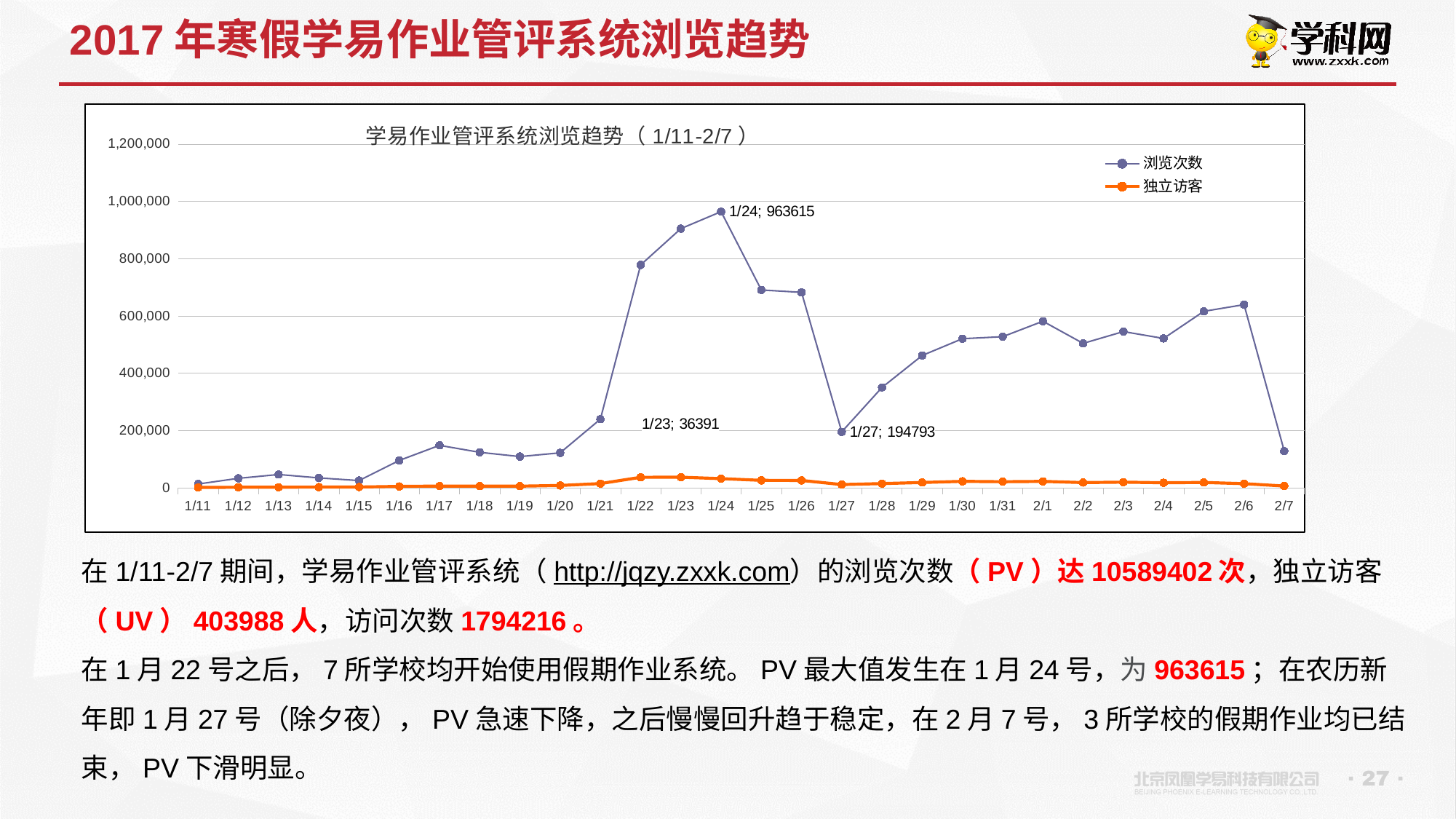

# 2017年寒假学易作业管评系统浏览趋势

### Chart: 学易作业管评系统浏览趋势（1/11-2/7）

| Category | 浏览次数 | 独立访客 |
|---|---|---|
| 42746 | 12842.0 | 696.0 |
| 42747 | 32490.0 | 1217.0 |
| 42748 | 45836.0 | 1524.0 |
| 42749 | 33954.0 | 1827.0 |
| 42750 | 24720.0 | 2196.0 |
| 42751 | 95052.0 | 4364.0 |
| 42752 | 147713.0 | 5466.0 |
| 42753 | 123354.0 | 5253.0 |
| 42754 | 108580.0 | 5185.0 |
| 42755 | 121504.99999999999 | 7612.0 |
| 42756 | 239064.0 | 14274.0 |
| 42757 | 777717.0 | 36152.0 |
| 42758 | 904440.0 | 36391.0 |
| 42759 | 963615.0000000001 | 31410.999999999996 |
| 42760 | 690246.0000000001 | 25446.0 |
| 42761 | 681902.0 | 25185.0 |
| 42762 | 194792.99999999985 | 10794.0 |
| 42763 | 349989.0 | 14221.0 |
| 42764 | 461454.0 | 18084.0 |
| 42765 | 520086.0 | 22052.0 |
| 42766 | 527006.0 | 20741.0 |
| 42767 | 581066.0 | 21984.0 |
| 42768 | 503675.0 | 17797.0 |
| 42769 | 544735.0 | 19193.0 |
| 42770 | 520958.0 | 17100.0 |
| 42771 | 615481.0 | 18133.0 |
| 42772 | 639002.0 | 13969.0 |
| 42773 | 127605.0 | 5597.0 |
在1/11-2/7期间，学易作业管评系统（http://jqzy.zxxk.com）的浏览次数（PV）达10589402次，独立访客（UV）403988人，访问次数1794216。
在1月22号之后，7所学校均开始使用假期作业系统。PV最大值发生在1月24号，为963615；在农历新年即1月27号（除夕夜），PV急速下降，之后慢慢回升趋于稳定，在2月7号，3所学校的假期作业均已结束，PV下滑明显。